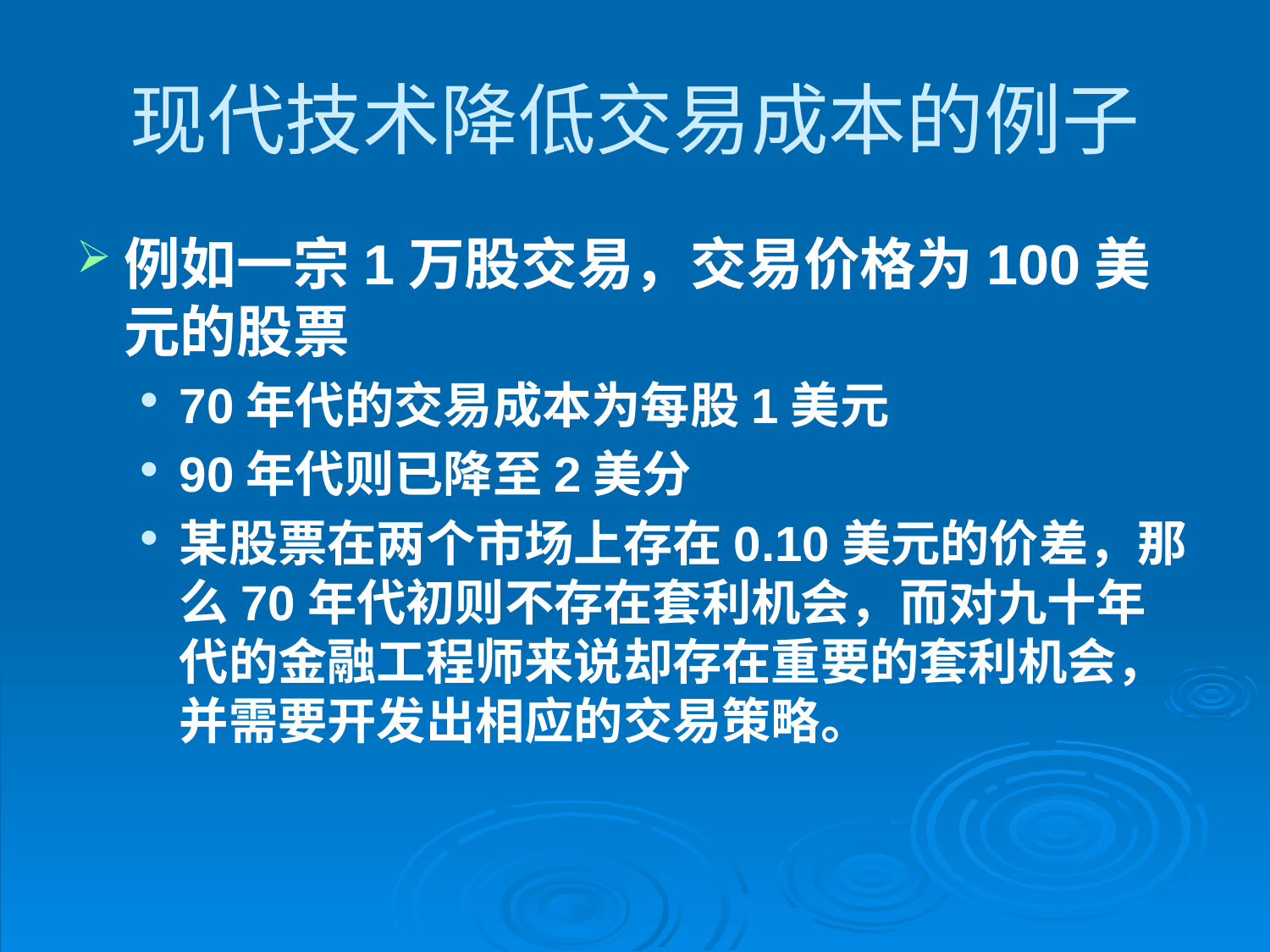

# 现代技术降低交易成本的例子
例如一宗1万股交易，交易价格为100美元的股票
70年代的交易成本为每股1美元
90年代则已降至2美分
某股票在两个市场上存在0.10美元的价差，那么70年代初则不存在套利机会，而对九十年代的金融工程师来说却存在重要的套利机会，并需要开发出相应的交易策略。